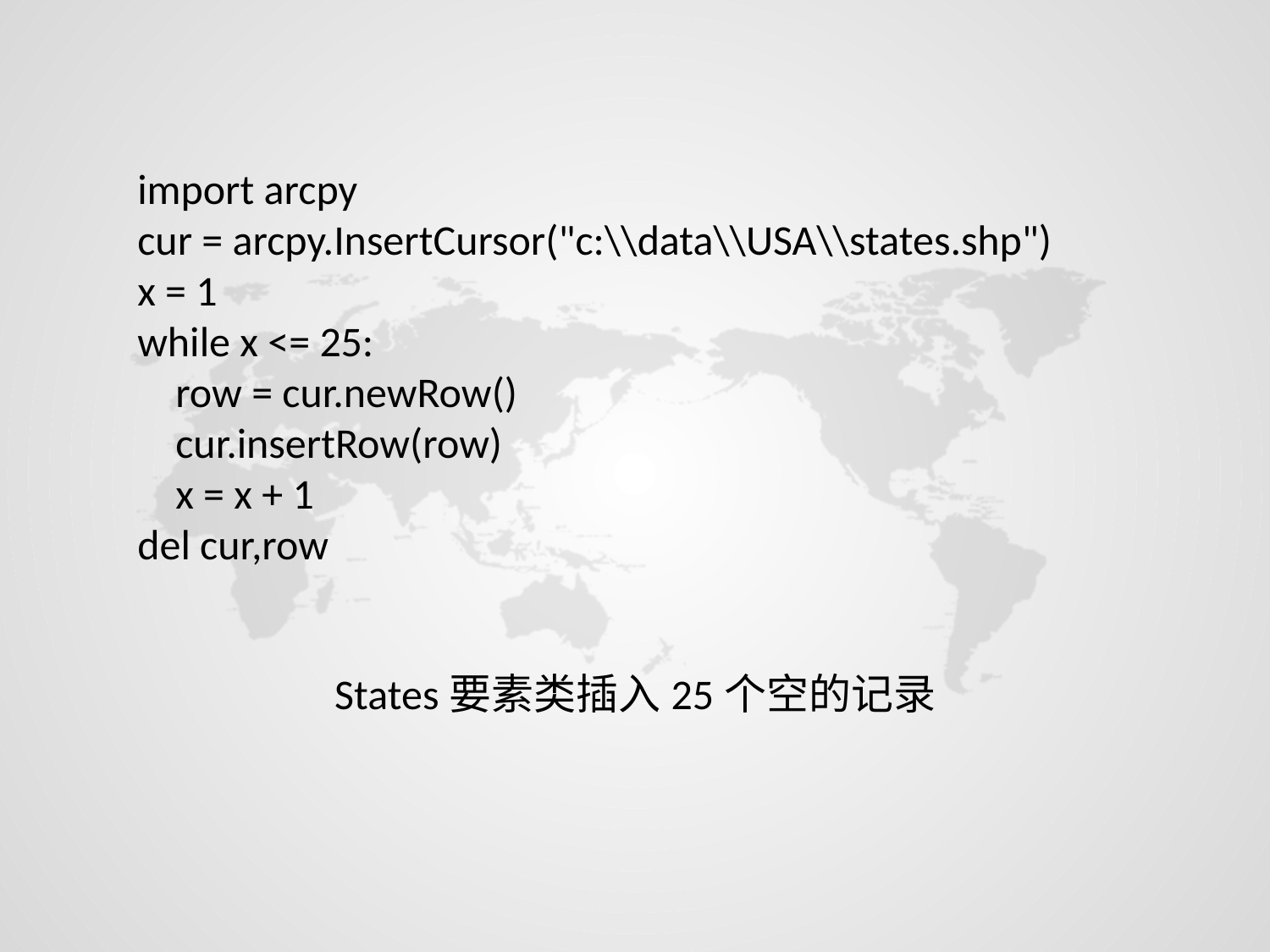

import arcpy
cur = arcpy.InsertCursor("c:\\data\\USA\\states.shp")
x = 1
while x <= 25:
    row = cur.newRow()
    cur.insertRow(row)
    x = x + 1
del cur,row
States要素类插入25个空的记录